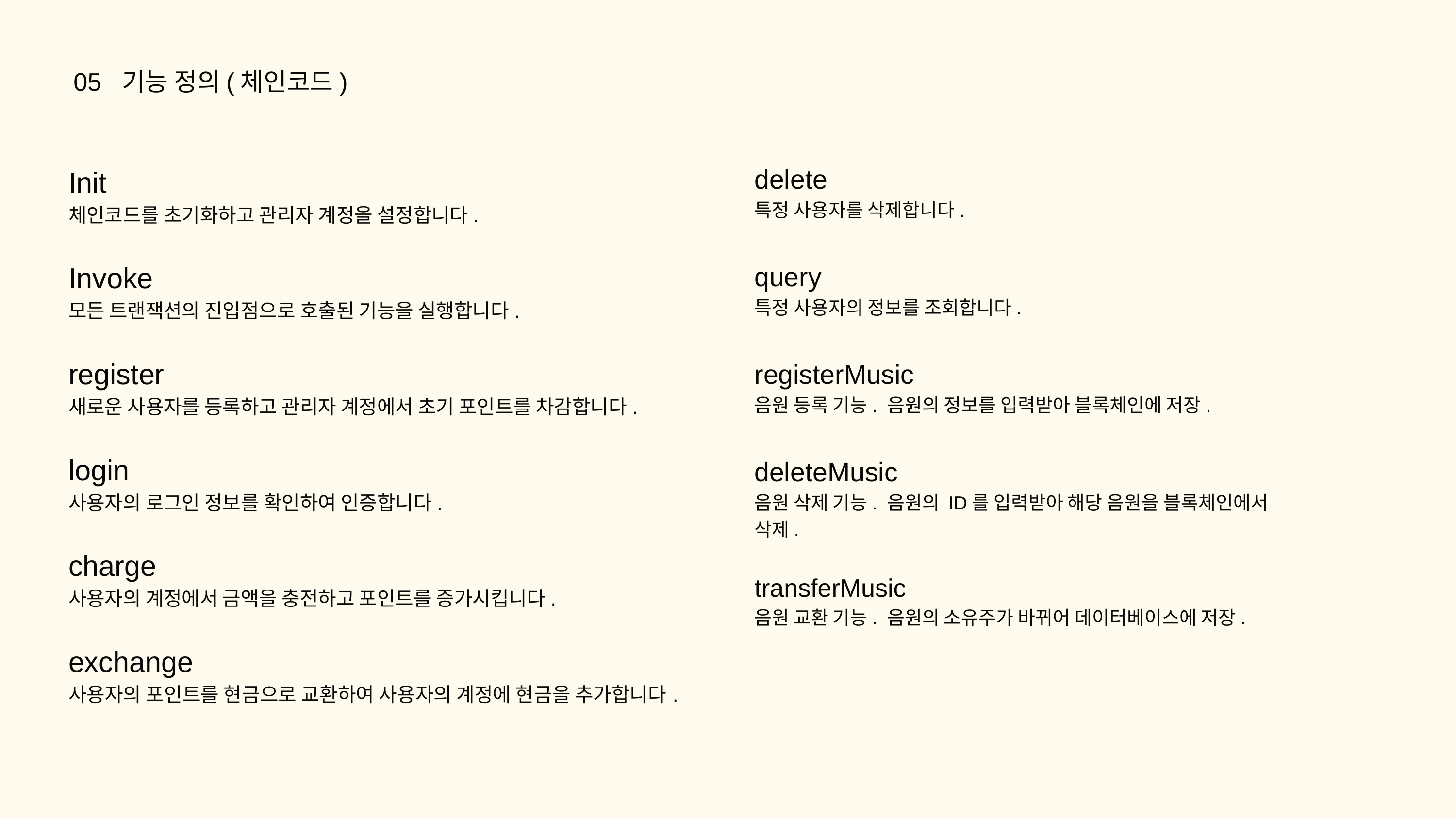

05  기능 정의(체인코드)
delete
특정 사용자를 삭제합니다.

query
특정 사용자의 정보를 조회합니다.

registerMusic
음원 등록 기능. 음원의 정보를 입력받아 블록체인에 저장.

deleteMusic
음원 삭제 기능. 음원의 ID를 입력받아 해당 음원을 블록체인에서 삭제.

transferMusic
음원 교환 기능. 음원의 소유주가 바뀌어 데이터베이스에 저장.

Init
체인코드를 초기화하고 관리자 계정을 설정합니다.

Invoke
모든 트랜잭션의 진입점으로 호출된 기능을 실행합니다.

register
새로운 사용자를 등록하고 관리자 계정에서 초기 포인트를 차감합니다.

login
사용자의 로그인 정보를 확인하여 인증합니다.

charge
사용자의 계정에서 금액을 충전하고 포인트를 증가시킵니다.

exchange
사용자의 포인트를 현금으로 교환하여 사용자의 계정에 현금을 추가합니다.